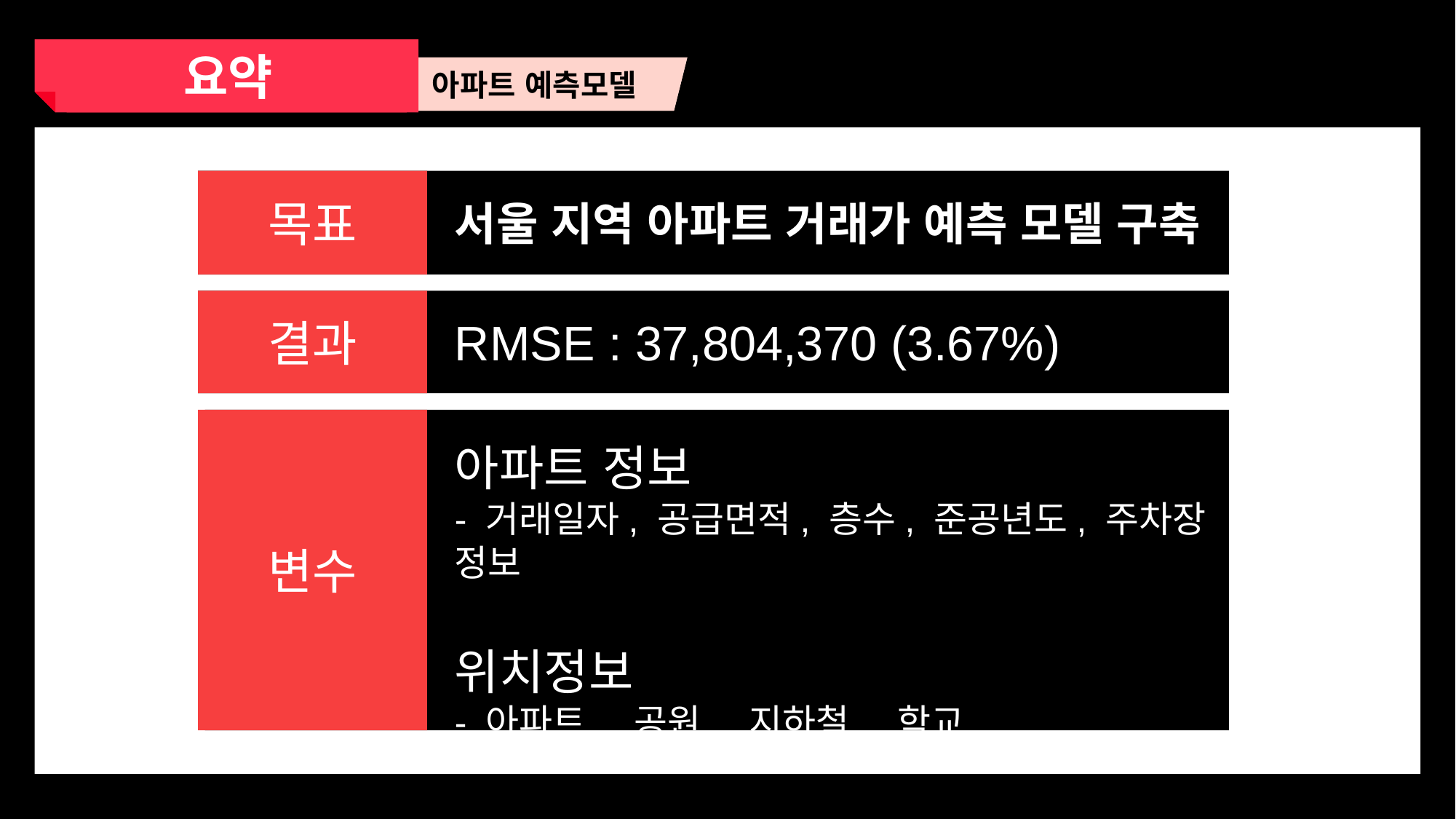

요약

최종 예측 결과

변수 중요도
아파트 예측모델

목표
서울 지역 아파트 거래가 예측 모델 구축

결과
RMSE : 37,804,370 (3.67%)
변수

아파트 정보
- 거래일자, 공급면적, 층수, 준공년도, 주차장 정보

위치정보
- 아파트,  공원,  지하철,  학교